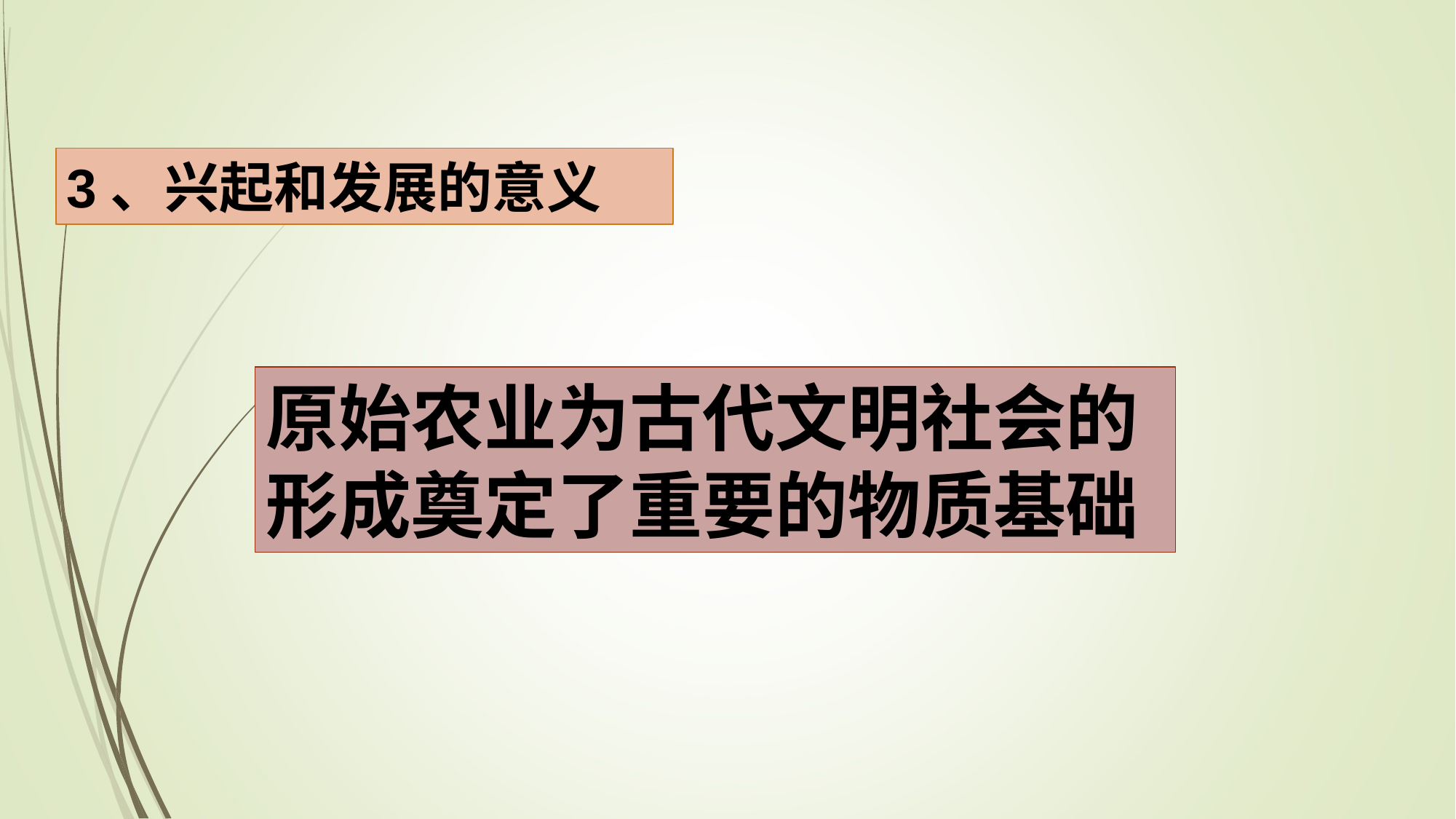

3、兴起和发展的意义
原始农业为古代文明社会的形成奠定了重要的物质基础